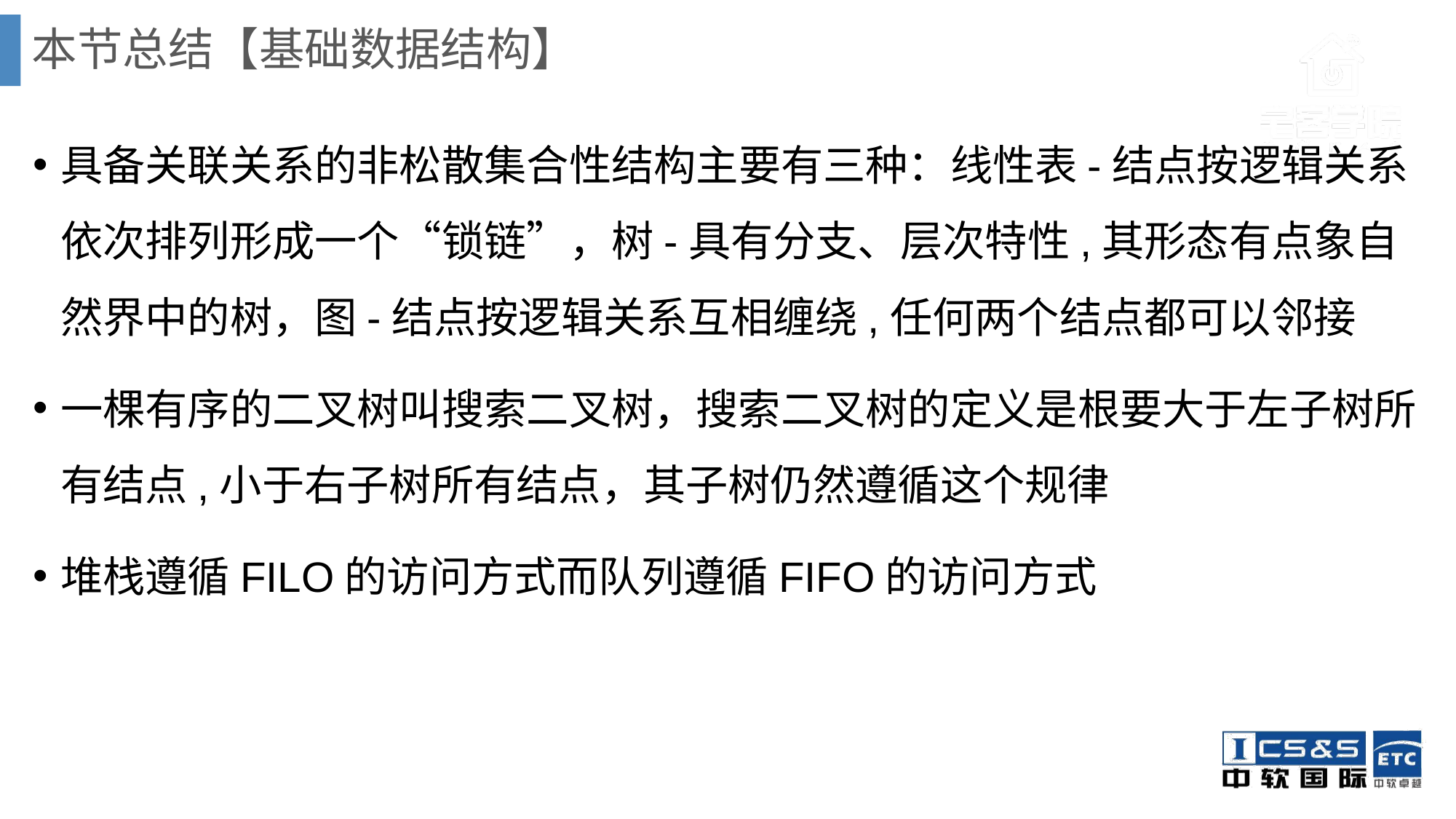

# 本节总结【基础数据结构】
具备关联关系的非松散集合性结构主要有三种：线性表-结点按逻辑关系依次排列形成一个“锁链”，树-具有分支、层次特性,其形态有点象自然界中的树，图-结点按逻辑关系互相缠绕,任何两个结点都可以邻接
一棵有序的二叉树叫搜索二叉树，搜索二叉树的定义是根要大于左子树所有结点,小于右子树所有结点，其子树仍然遵循这个规律
堆栈遵循FILO的访问方式而队列遵循FIFO的访问方式